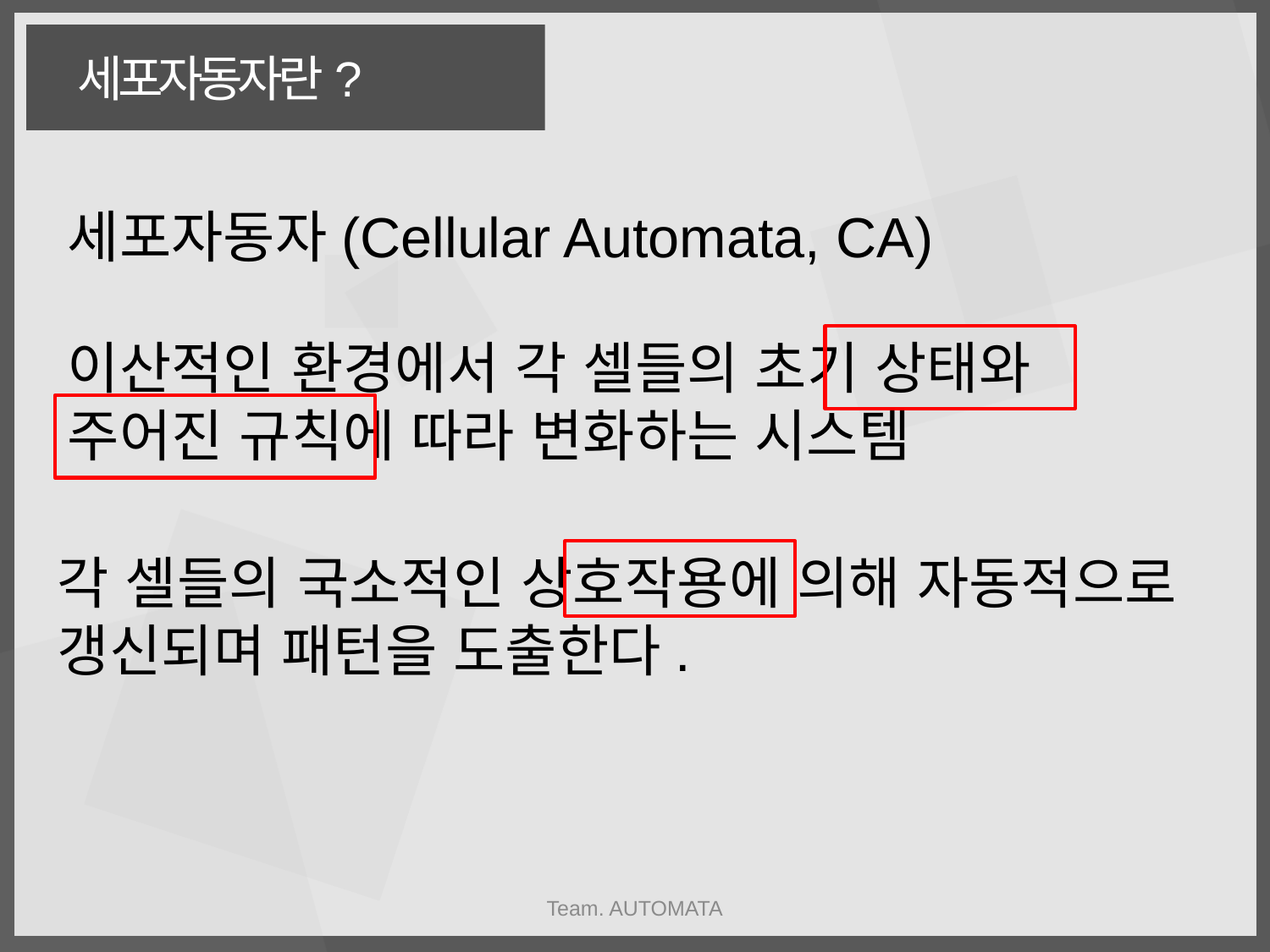

세포자동자란?
세포자동자(Cellular Automata, CA)

이산적인 환경에서 각 셀들의 초기 상태와 주어진 규칙에 따라 변화하는 시스템

각 셀들의 국소적인 상호작용에 의해 자동적으로 갱신되며 패턴을 도출한다.

Team. AUTOMATA